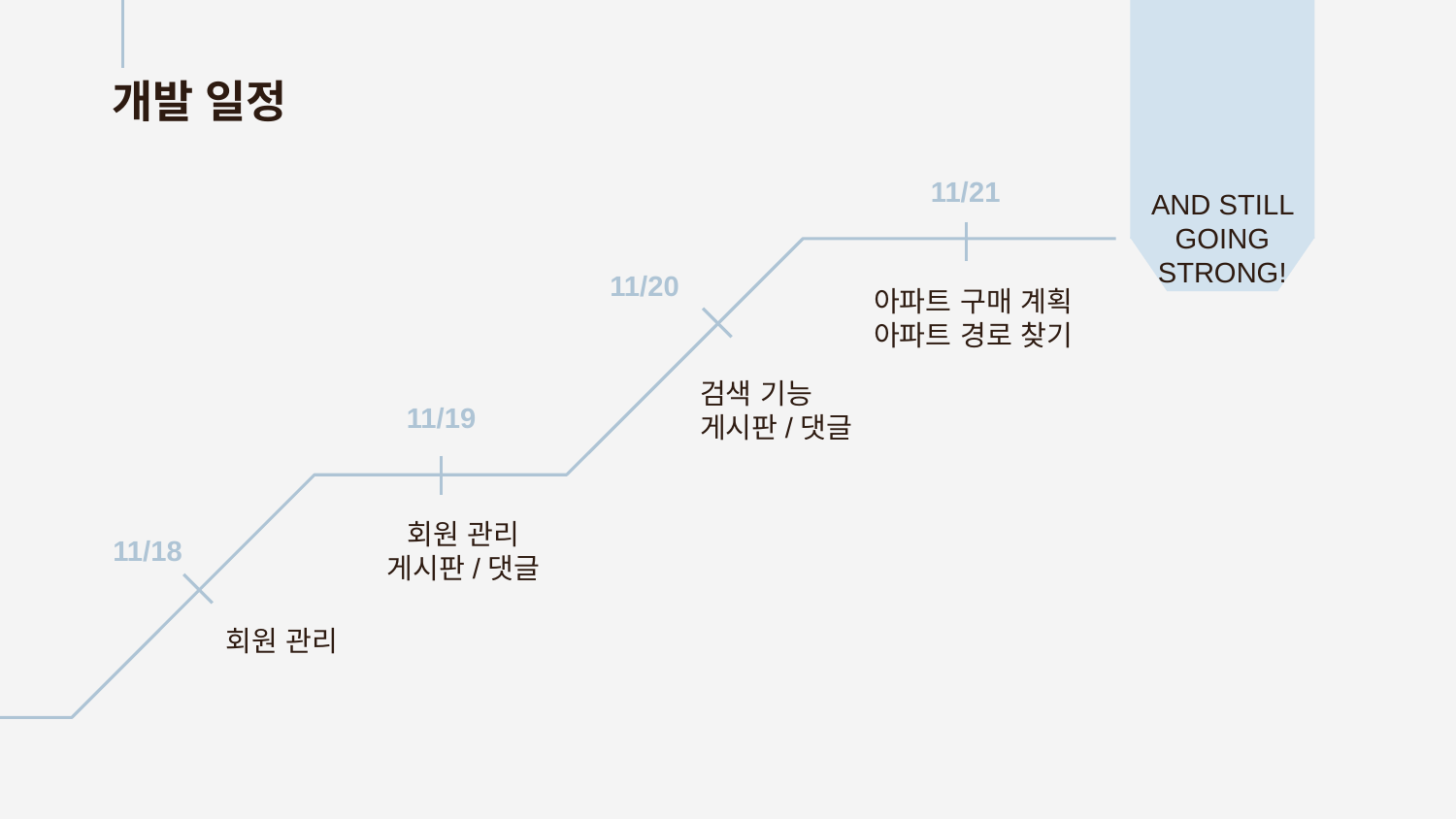

# 개발 일정
11/21
AND STILL GOING STRONG!

11/20
아파트 구매 계획
아파트 경로 찾기
검색 기능
게시판/댓글
11/19
11/18
회원 관리
게시판/댓글
회원 관리